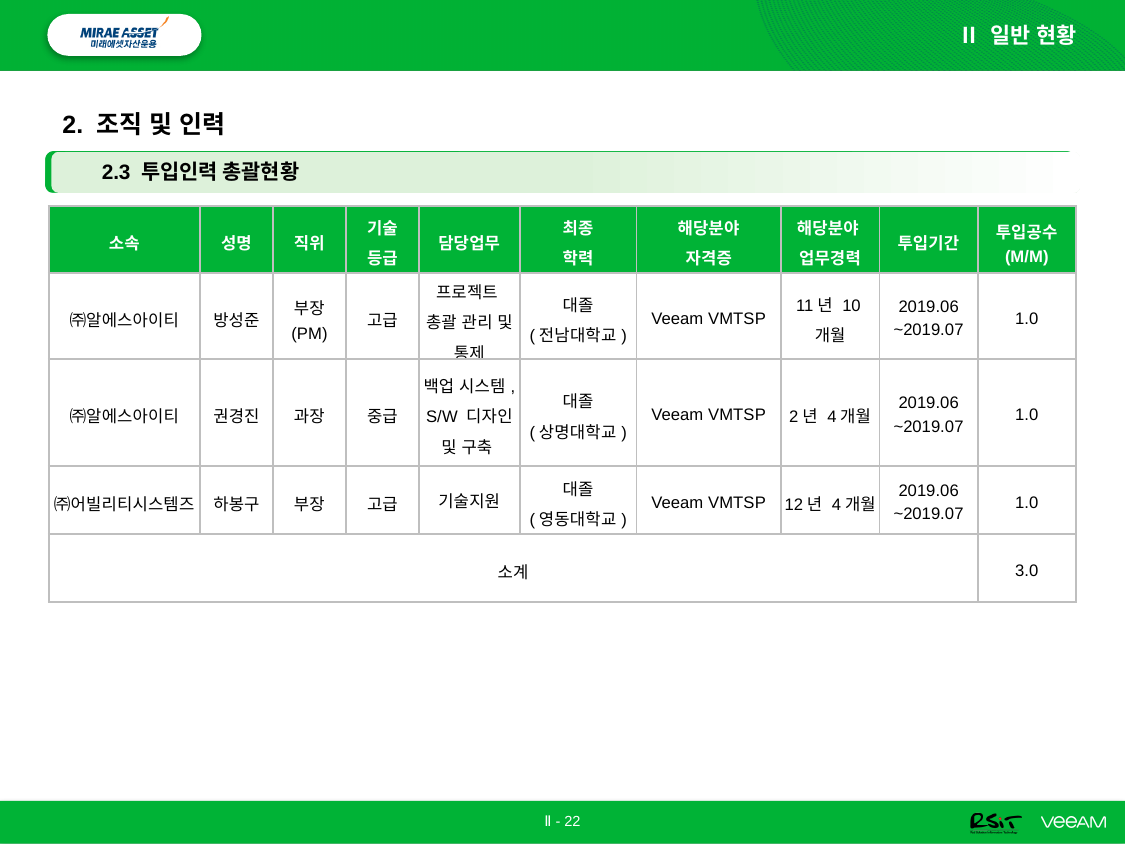

Ⅱ 일반 현황
# 2. 조직 및 인력

2.3 투입인력 총괄현황
| 소속 | 성명 | 직위 | 기술 등급 | 담당업무 | 최종 학력 | 해당분야 자격증 | 해당분야 업무경력 | 투입기간 | 투입공수 (M/M) |
| --- | --- | --- | --- | --- | --- | --- | --- | --- | --- |
| ㈜알에스아이티 | 방성준 | 부장 (PM) | 고급 | 프로젝트 총괄 관리 및 통제 | 대졸 (전남대학교) | Veeam VMTSP | 11년 10개월 | 2019.06 ~2019.07 | 1.0 |
| ㈜알에스아이티 | 권경진 | 과장 | 중급 | 백업 시스템, S/W 디자인 및 구축 | 대졸 (상명대학교) | Veeam VMTSP | 2년 4개월 | 2019.06 ~2019.07 | 1.0 |
| ㈜어빌리티시스템즈 | 하봉구 | 부장 | 고급 | 기술지원 | 대졸 (영동대학교) | Veeam VMTSP | 12년 4개월 | 2019.06 ~2019.07 | 1.0 |
| 소계 |  |  |  |  |  |  |  |  | 3.0 |